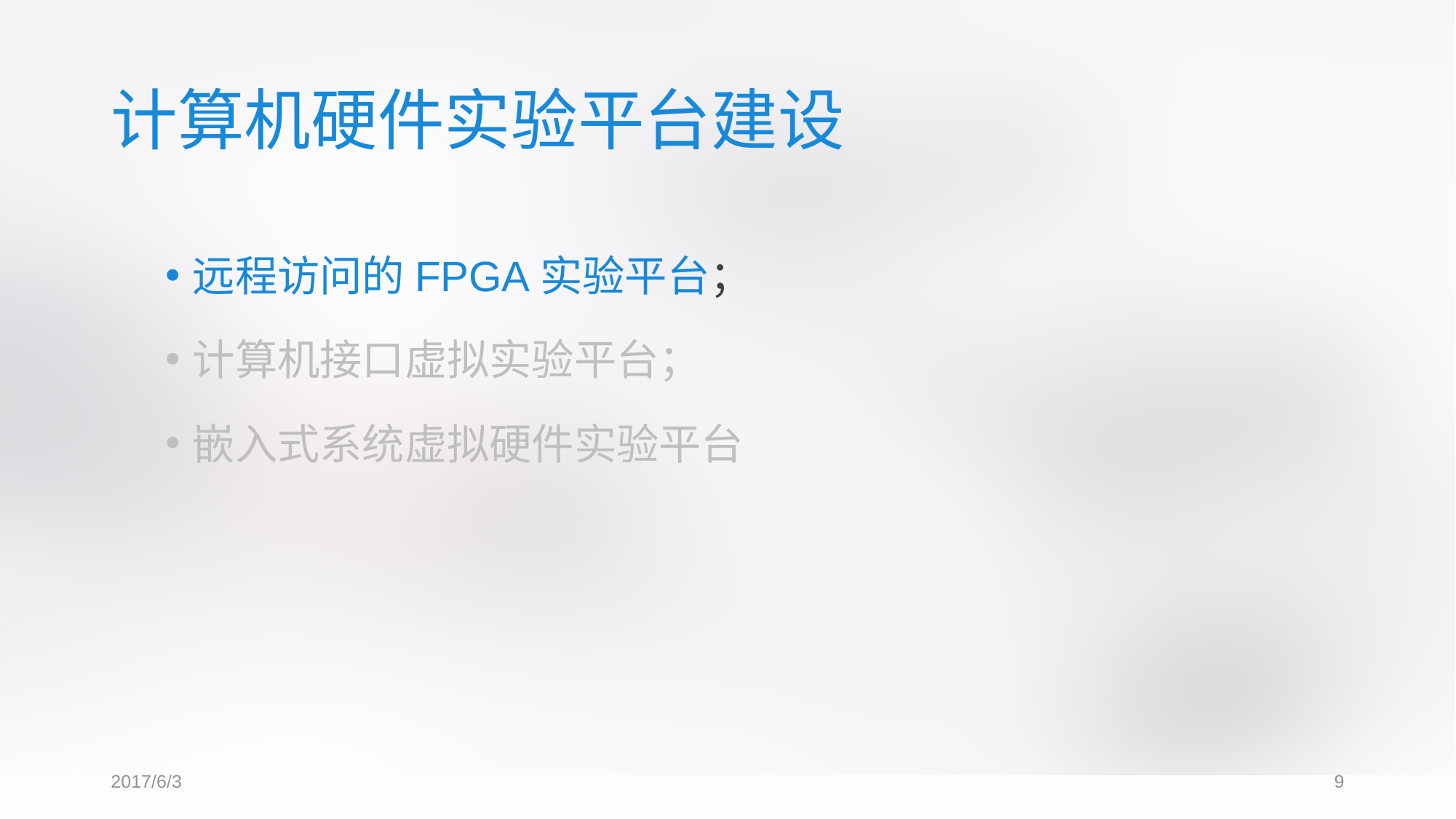

# 计算机硬件实验平台建设
远程访问的FPGA实验平台；
计算机接口虚拟实验平台；
嵌入式系统虚拟硬件实验平台

2017/6/3
9